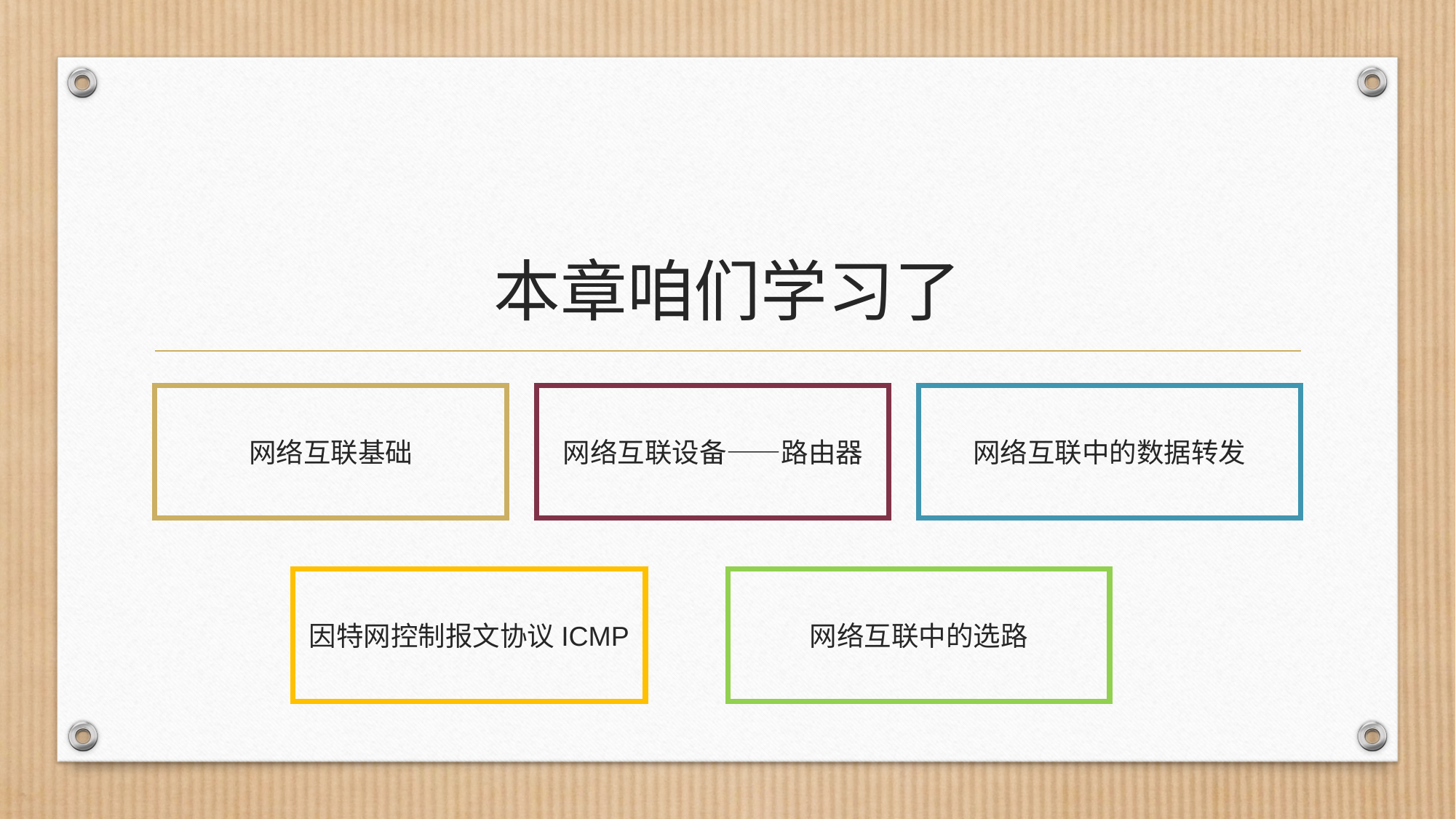

# 本章咱们学习了
网络互联基础
网络互联设备——路由器
网络互联中的数据转发
因特网控制报文协议ICMP
网络互联中的选路